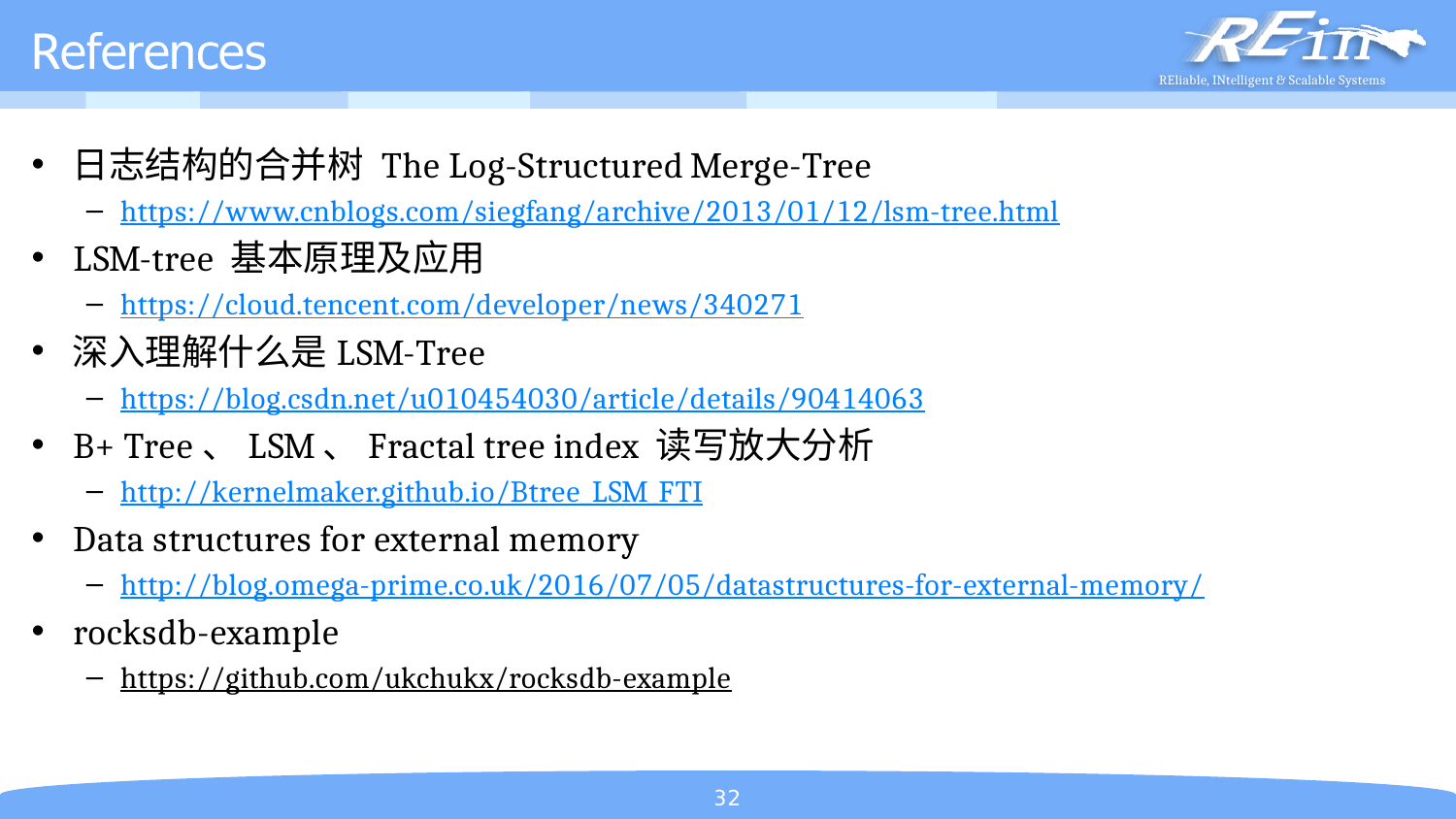

# References
日志结构的合并树 The Log-Structured Merge-Tree
https://www.cnblogs.com/siegfang/archive/2013/01/12/lsm-tree.html
LSM-tree 基本原理及应用
https://cloud.tencent.com/developer/news/340271
深入理解什么是LSM-Tree
https://blog.csdn.net/u010454030/article/details/90414063
B+ Tree、LSM、Fractal tree index 读写放大分析
http://kernelmaker.github.io/Btree_LSM_FTI
Data structures for external memory
http://blog.omega-prime.co.uk/2016/07/05/datastructures-for-external-memory/
rocksdb-example
https://github.com/ukchukx/rocksdb-example

32